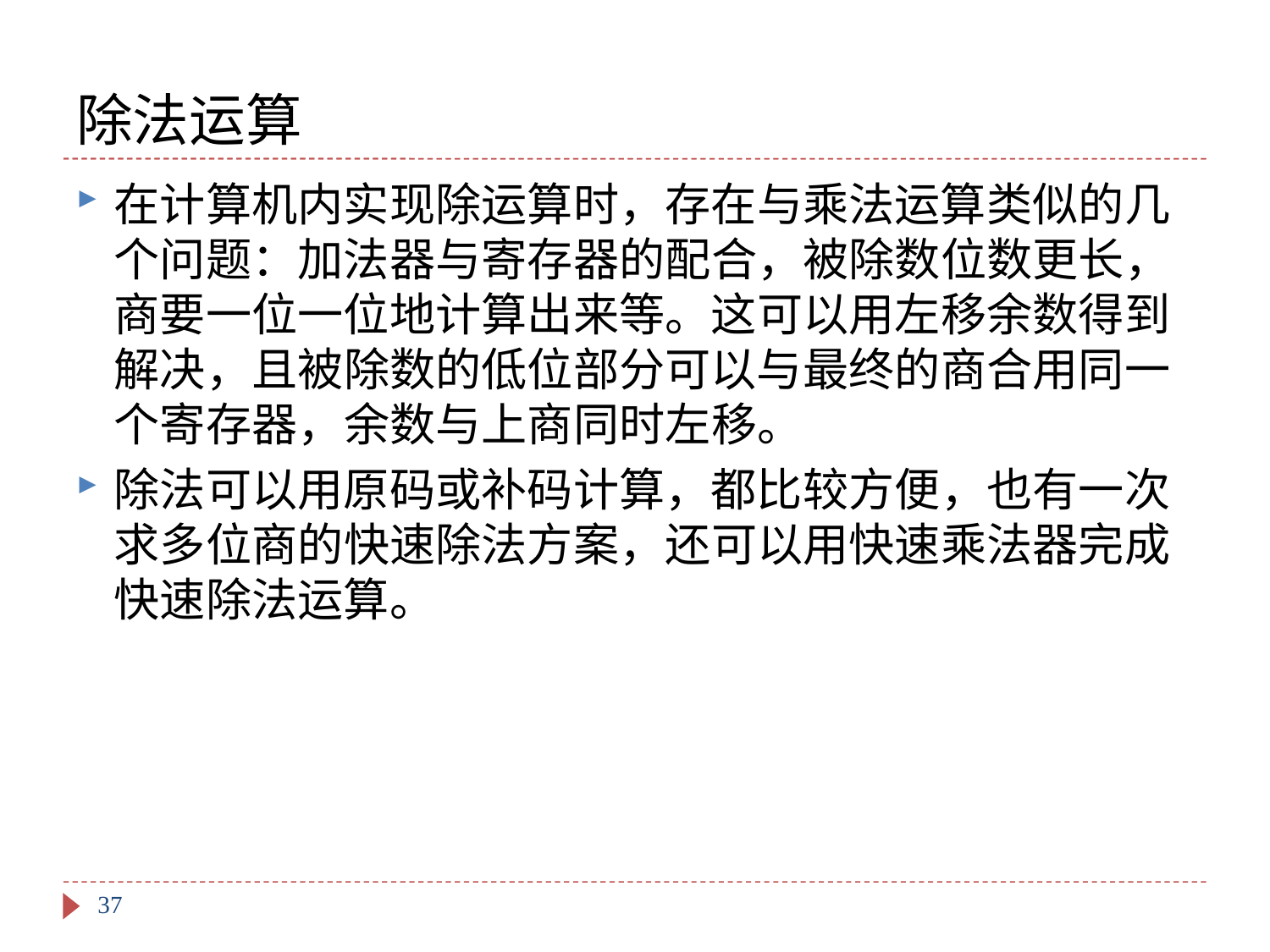

# 除法运算
在计算机内实现除运算时，存在与乘法运算类似的几个问题：加法器与寄存器的配合，被除数位数更长，商要一位一位地计算出来等。这可以用左移余数得到解决，且被除数的低位部分可以与最终的商合用同一个寄存器，余数与上商同时左移。
除法可以用原码或补码计算，都比较方便，也有一次求多位商的快速除法方案，还可以用快速乘法器完成快速除法运算。
37